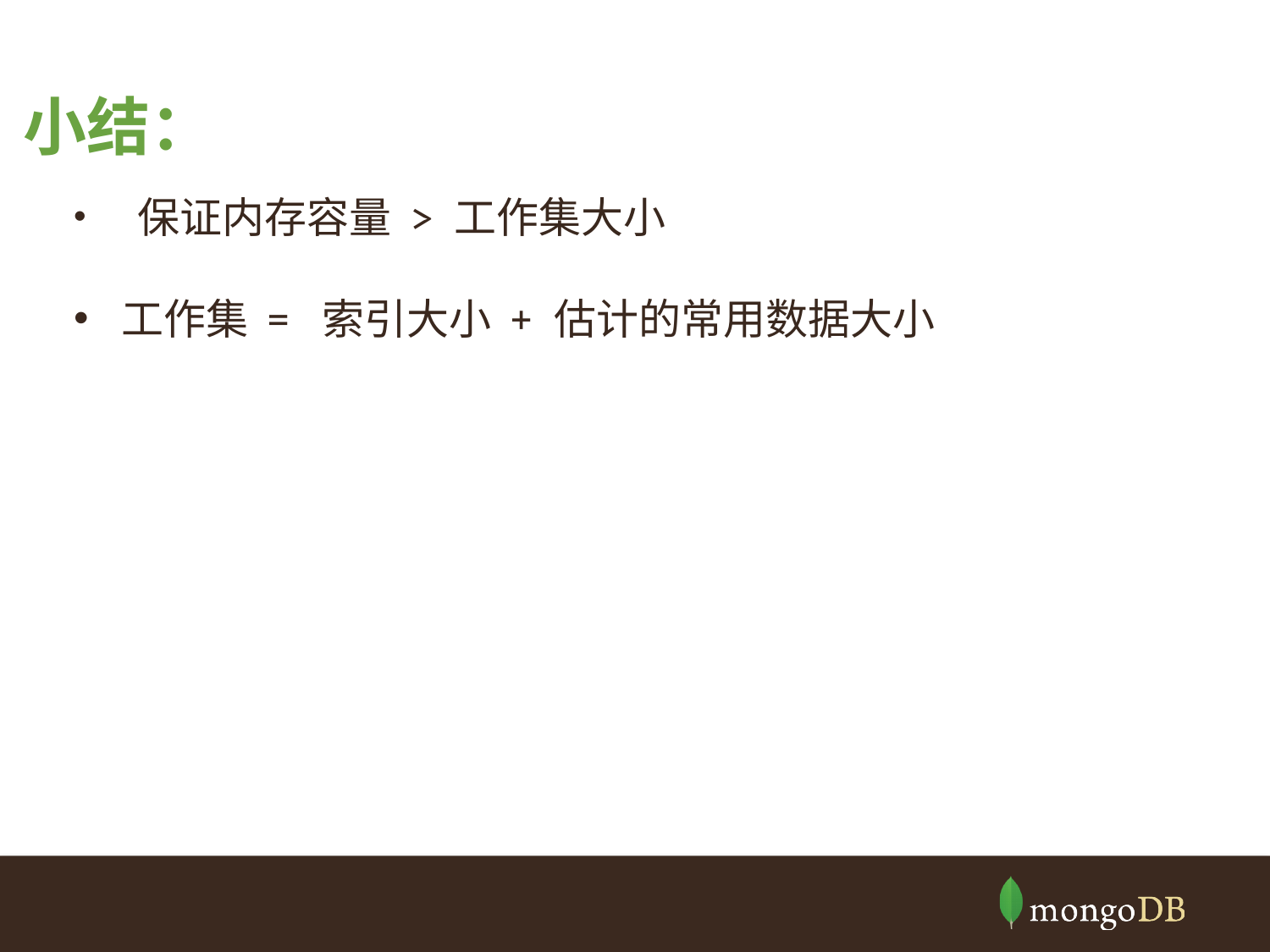

# 小结：
 保证内存容量 > 工作集大小

工作集 =  索引大小 + 估计的常用数据大小